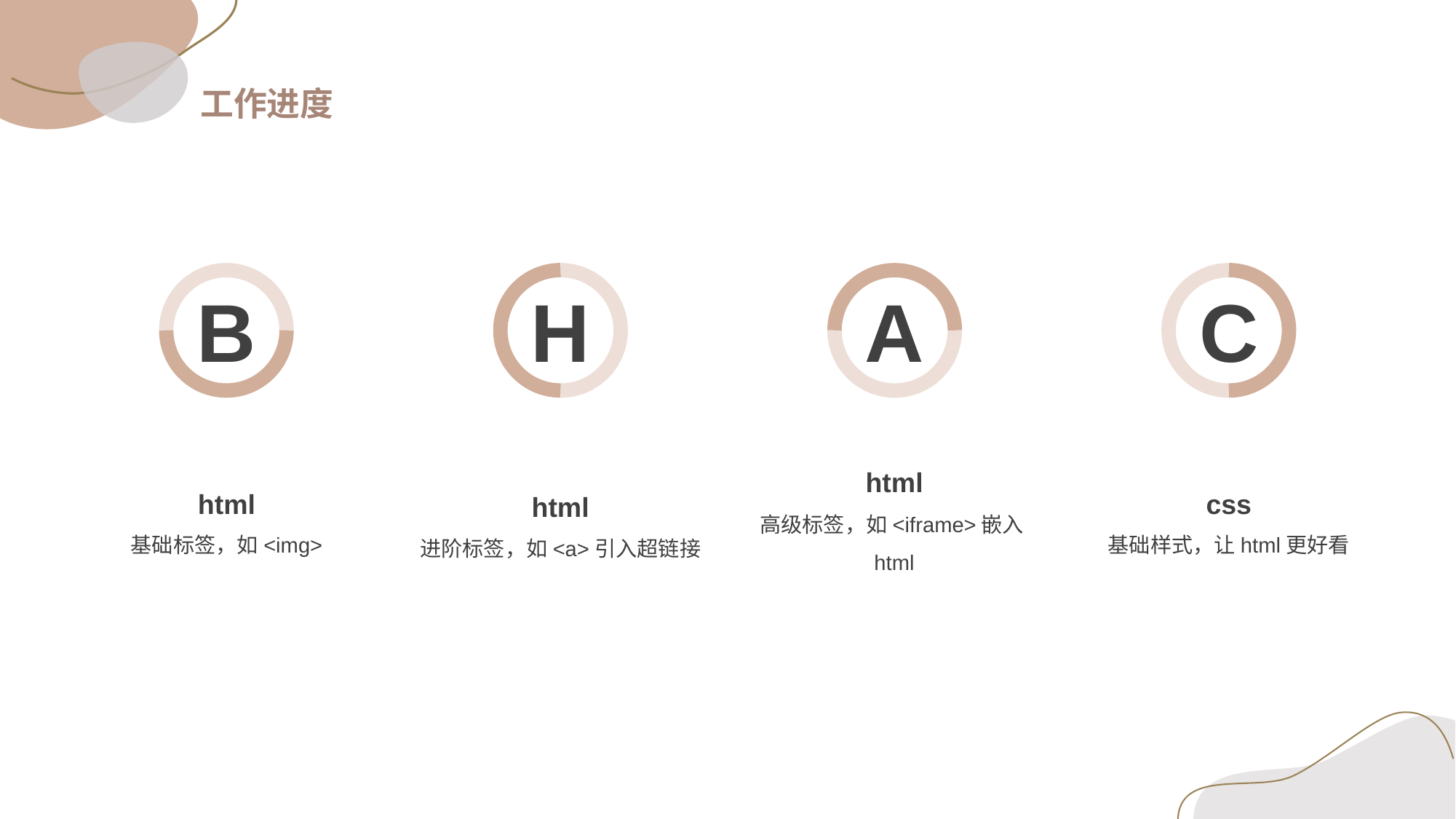

工作进度

B

H

A

C
html
高级标签，如<iframe>嵌入html
html
基础标签，如<img>
css
基础样式，让html更好看
html
进阶标签，如<a>引入超链接